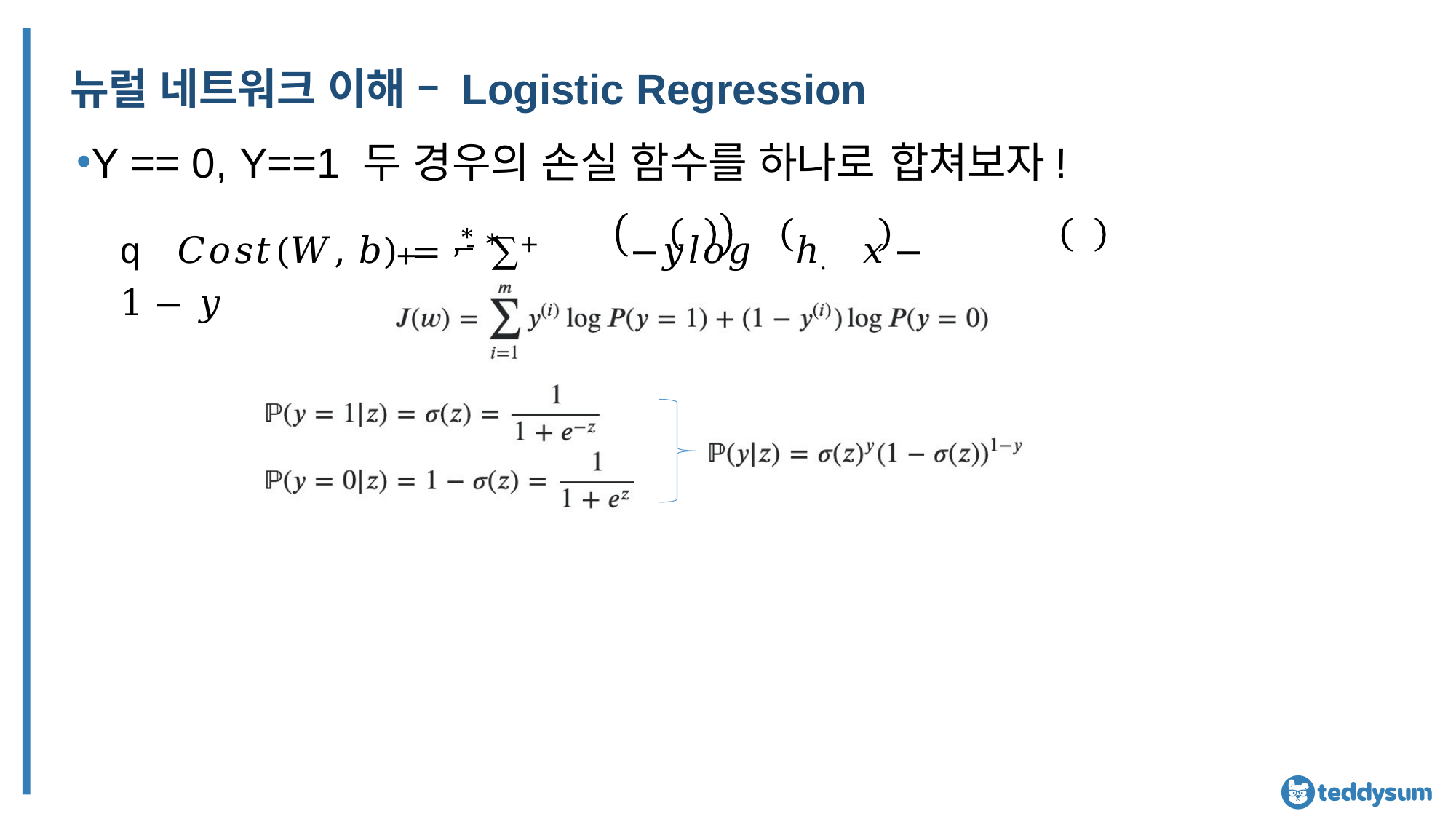

# 뉴럴 네트워크 이해 – Logistic Regression
Y == 0, Y==1 두 경우의 손실 함수를 하나로 합쳐보자!
q	𝐶𝑜𝑠𝑡(𝑊, 𝑏) =  * ∑+	−𝑦𝑙𝑜𝑔	ℎ.  𝑥	−	1 − 𝑦	log(1 − ℎ.  𝑥	)

,-*
+